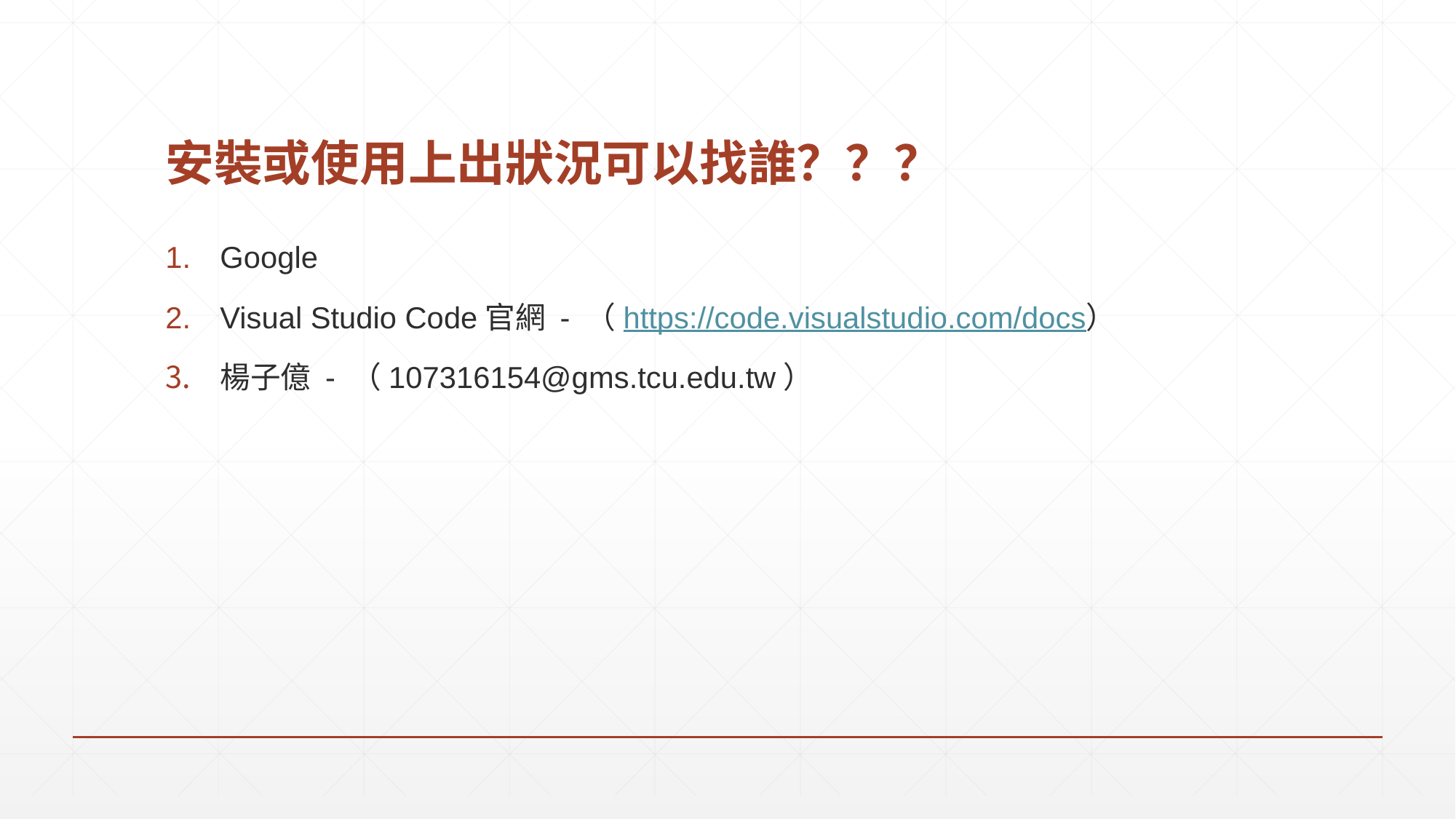

# 安裝或使用上出狀況可以找誰？？？
Google
Visual Studio Code官網 - （https://code.visualstudio.com/docs）
楊子億 - （107316154@gms.tcu.edu.tw）